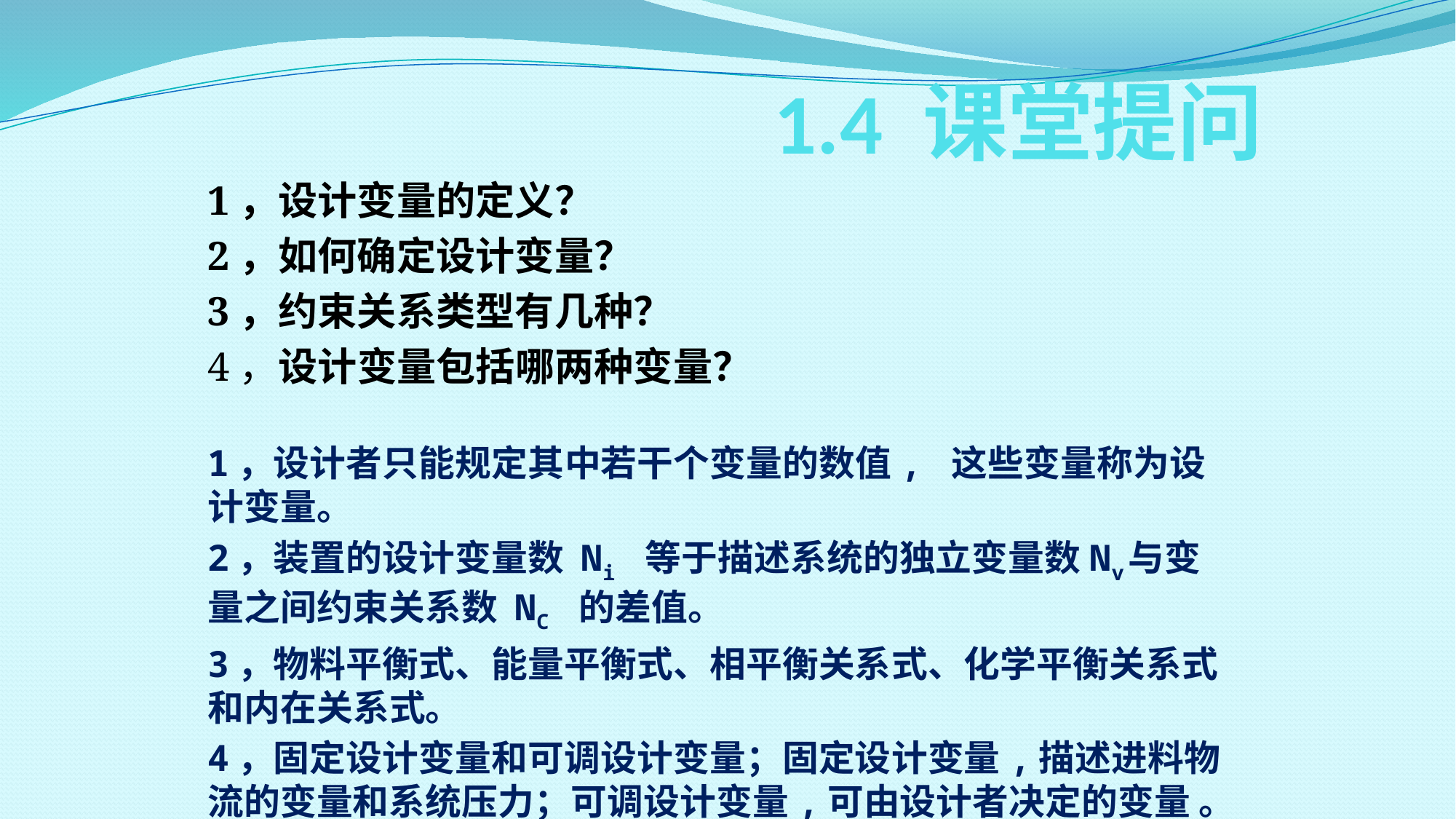

# 1.4 课堂提问
1，设计变量的定义？
2，如何确定设计变量？
3，约束关系类型有几种？
4，设计变量包括哪两种变量？

1，设计者只能规定其中若干个变量的数值, 这些变量称为设计变量。
2，装置的设计变量数 Ni 等于描述系统的独立变量数Nv与变量之间约束关系数 NC 的差值。
3，物料平衡式、能量平衡式、相平衡关系式、化学平衡关系式和内在关系式。
4，固定设计变量和可调设计变量；固定设计变量,描述进料物流的变量和系统压力；可调设计变量,可由设计者决定的变量 。